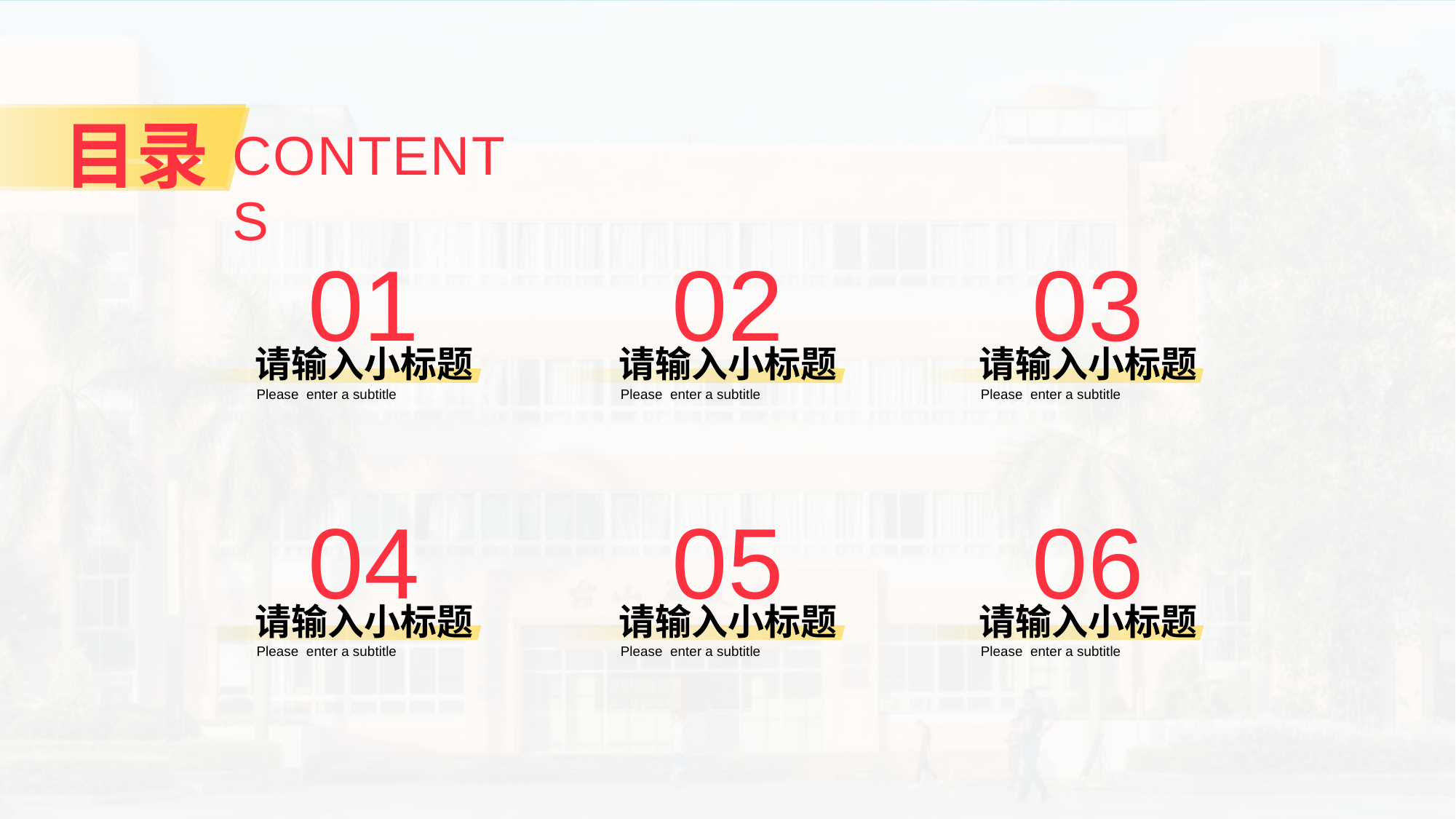

01
02
03
请输入小标题
请输入小标题
请输入小标题

Please  enter a subtitle
Please  enter a subtitle
Please  enter a subtitle
04
05
06
请输入小标题
请输入小标题
请输入小标题

Please  enter a subtitle
Please  enter a subtitle
Please  enter a subtitle